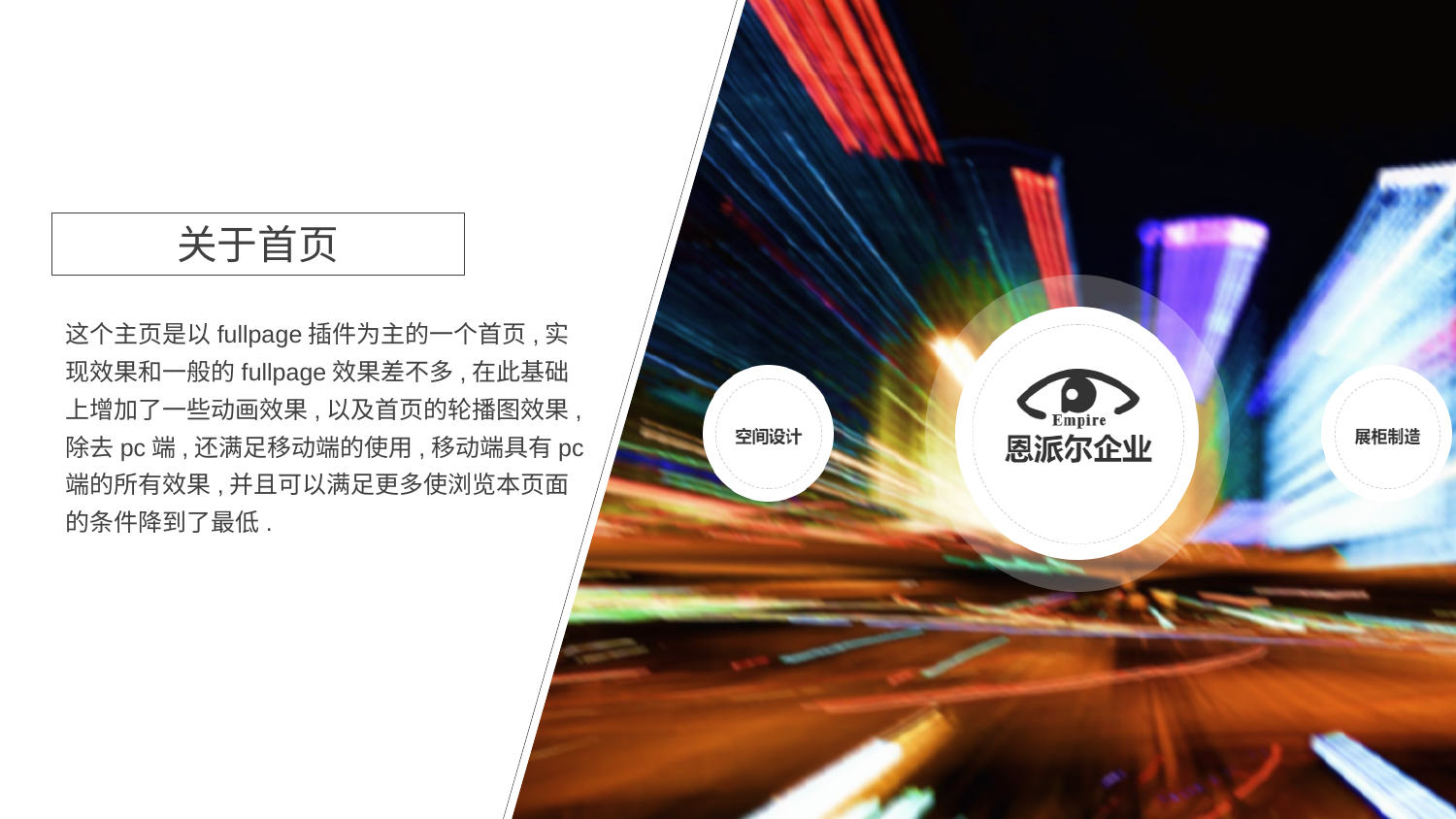

关于首页
这个主页是以fullpage插件为主的一个首页,实现效果和一般的fullpage效果差不多,在此基础上增加了一些动画效果,以及首页的轮播图效果,除去pc端,还满足移动端的使用,移动端具有pc端的所有效果,并且可以满足更多使浏览本页面的条件降到了最低.